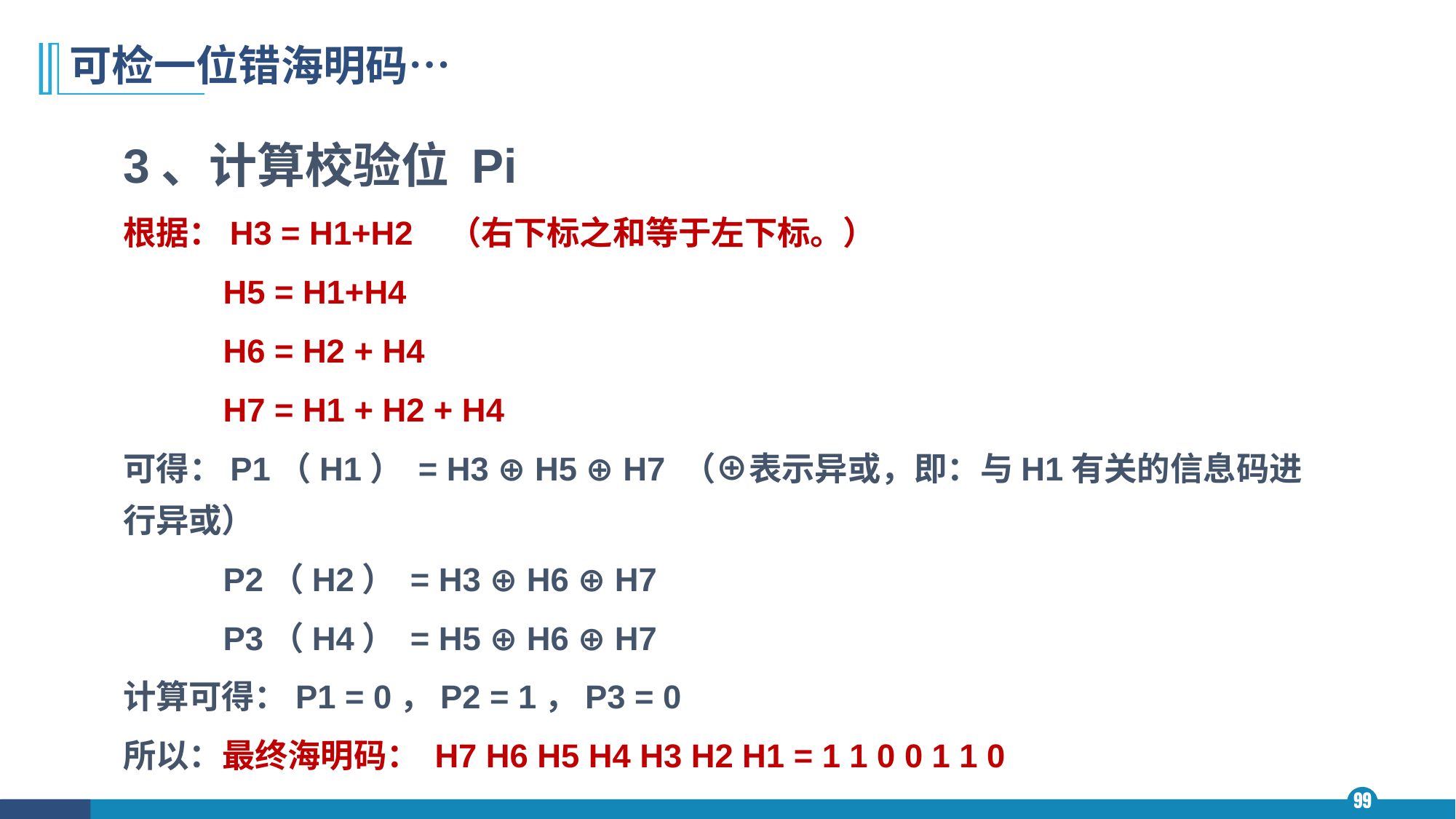

# 可检一位错海明码…
3、计算校验位 Pi
根据：H3 = H1+H2   （右下标之和等于左下标。）
           H5 = H1+H4
           H6 = H2 + H4
           H7 = H1 + H2 + H4
可得：P1（H1） = H3 ⊕ H5 ⊕ H7 （⊕表示异或，即：与H1有关的信息码进行异或）
           P2（H2） = H3 ⊕ H6 ⊕ H7
           P3（H4） = H5 ⊕ H6 ⊕ H7
计算可得：P1 = 0，P2 = 1，P3 = 0
所以：最终海明码： H7 H6 H5 H4 H3 H2 H1 = 1 1 0 0 1 1 0